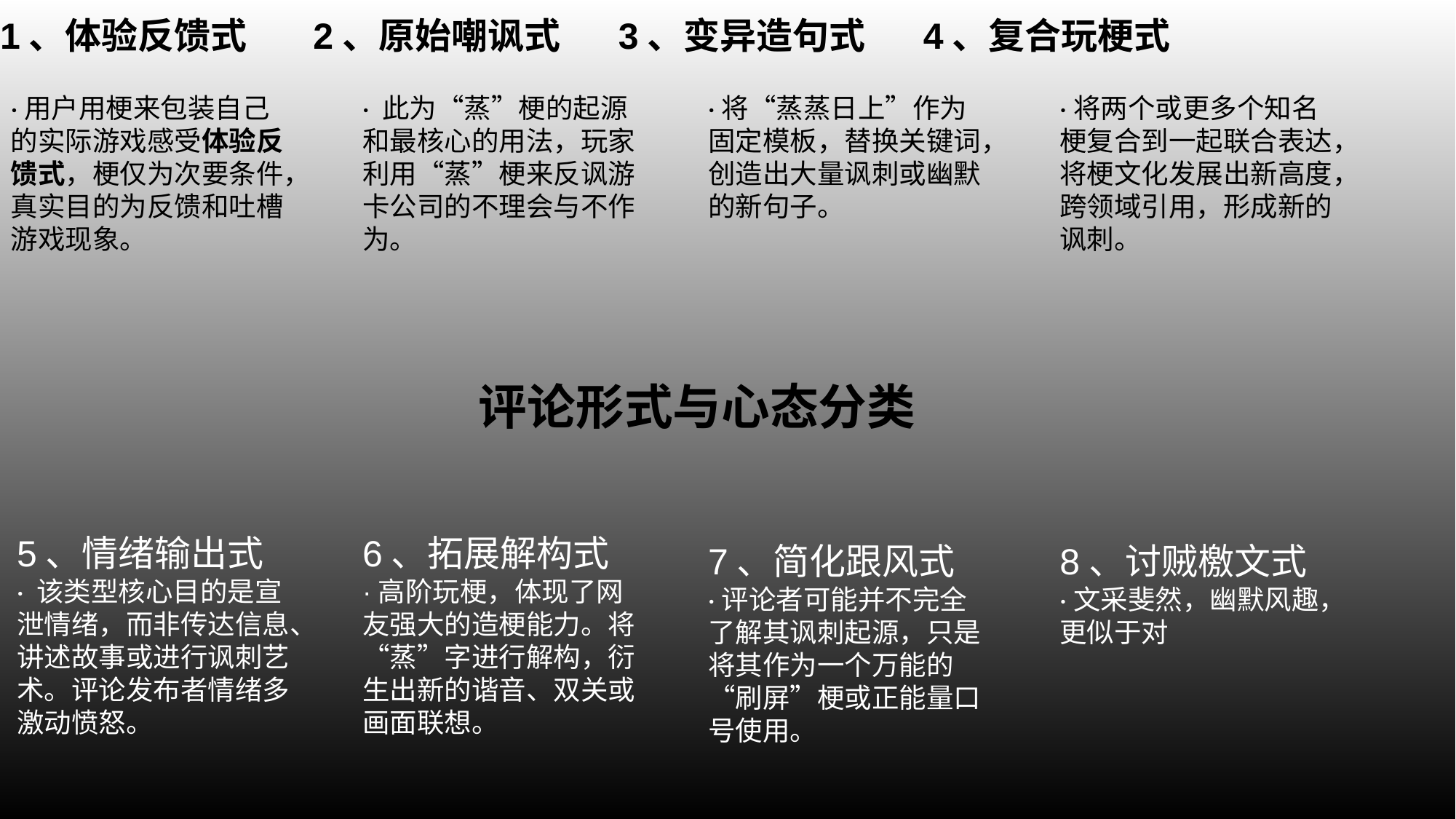

1、体验反馈式       2、原始嘲讽式      3、变异造句式      4、复合玩梗式

·用户用梗来包装自己的实际游戏感受体验反馈式，梗仅为次要条件，真实目的为反馈和吐槽游戏现象。
· 此为“蒸”梗的起源和最核心的用法，玩家利用“蒸”梗来反讽游卡公司的不理会与不作为。
·将“蒸蒸日上”作为固定模板，替换关键词，创造出大量讽刺或幽默的新句子。
·将两个或更多个知名梗复合到一起联合表达，将梗文化发展出新高度，跨领域引用，形成新的讽刺。
评论形式与心态分类
5、情绪输出式
· 该类型核心目的是宣泄情绪，而非传达信息、讲述故事或进行讽刺艺术。评论发布者情绪多激动愤怒。
6、拓展解构式
·高阶玩梗，体现了网友强大的造梗能力。将“蒸”字进行解构，衍生出新的谐音、双关或画面联想。
7、简化跟风式
·评论者可能并不完全了解其讽刺起源，只是将其作为一个万能的“刷屏”梗或正能量口号使用。
8、讨贼檄文式
·文采斐然，幽默风趣，更似于对